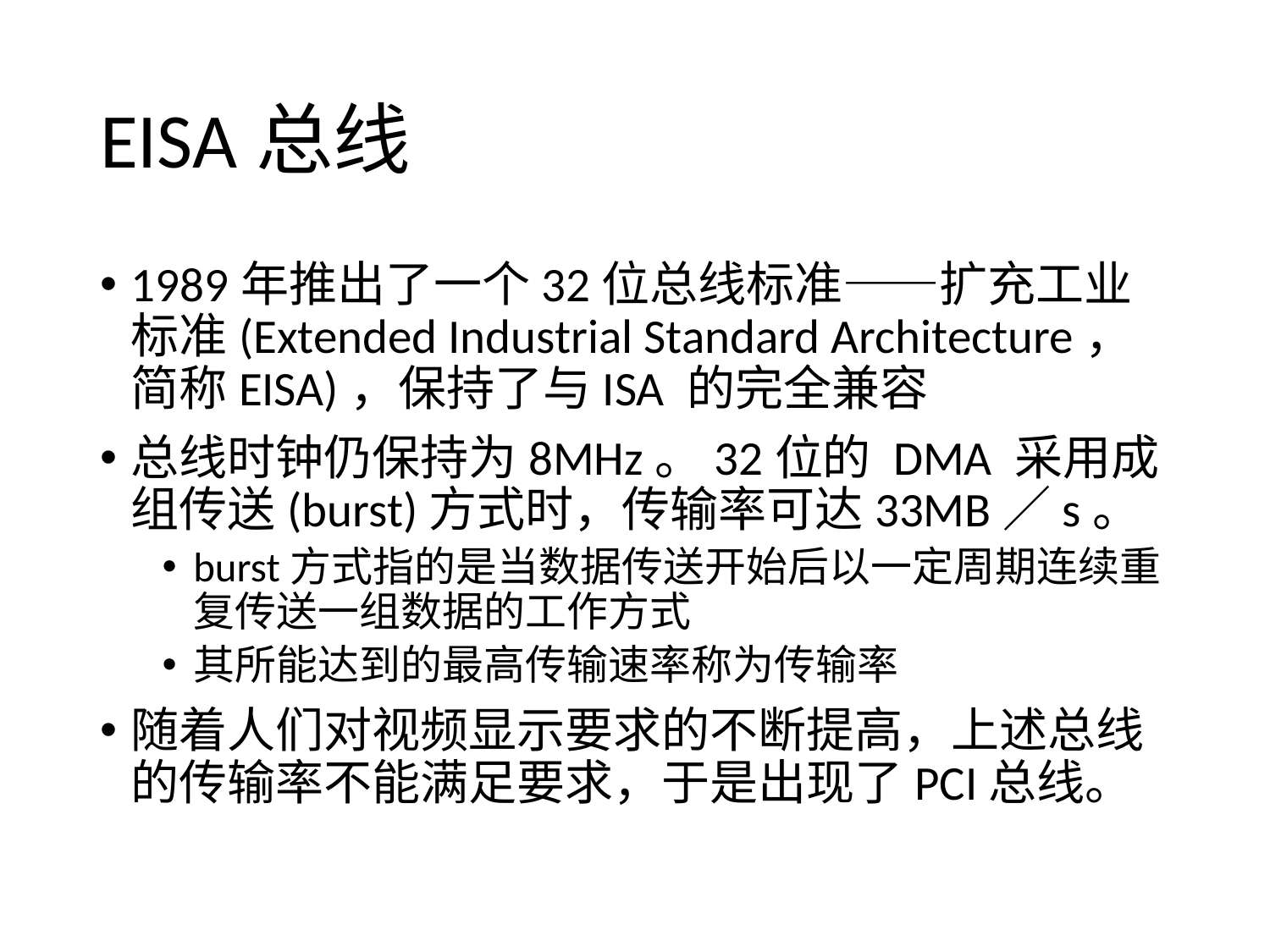

# EISA总线
1989年推出了一个32位总线标准——扩充工业标准(Extended Industrial Standard Architecture，简称EISA)，保持了与ISA 的完全兼容
总线时钟仍保持为8MHz。32位的 DMA 采用成组传送(burst)方式时，传输率可达33MB／s。
burst方式指的是当数据传送开始后以一定周期连续重复传送一组数据的工作方式
其所能达到的最高传输速率称为传输率
随着人们对视频显示要求的不断提高，上述总线的传输率不能满足要求，于是出现了PCI总线。